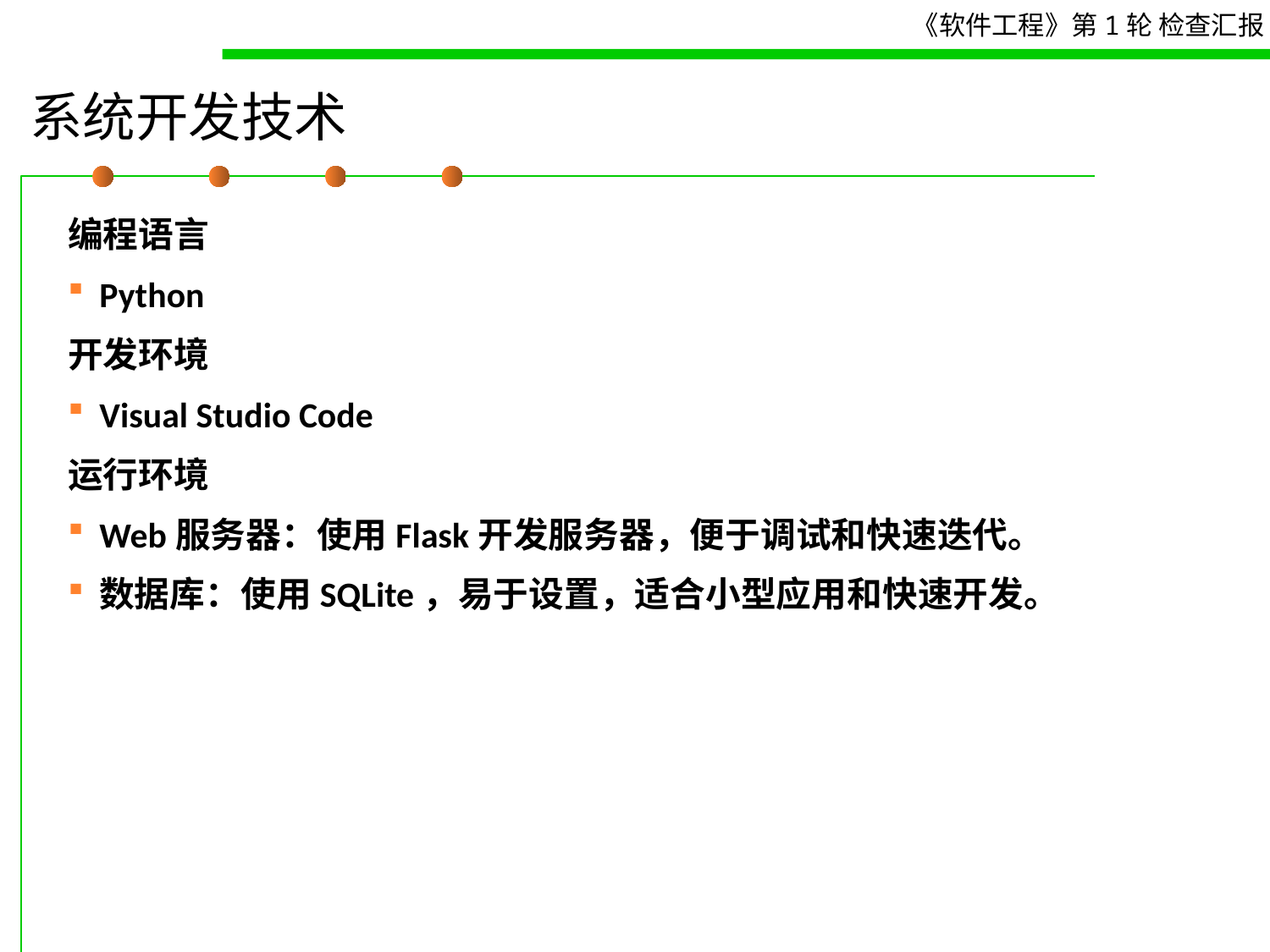

# 系统开发技术
编程语言
Python
开发环境
Visual Studio Code
运行环境
Web服务器：使用Flask开发服务器，便于调试和快速迭代。
数据库：使用SQLite，易于设置，适合小型应用和快速开发。